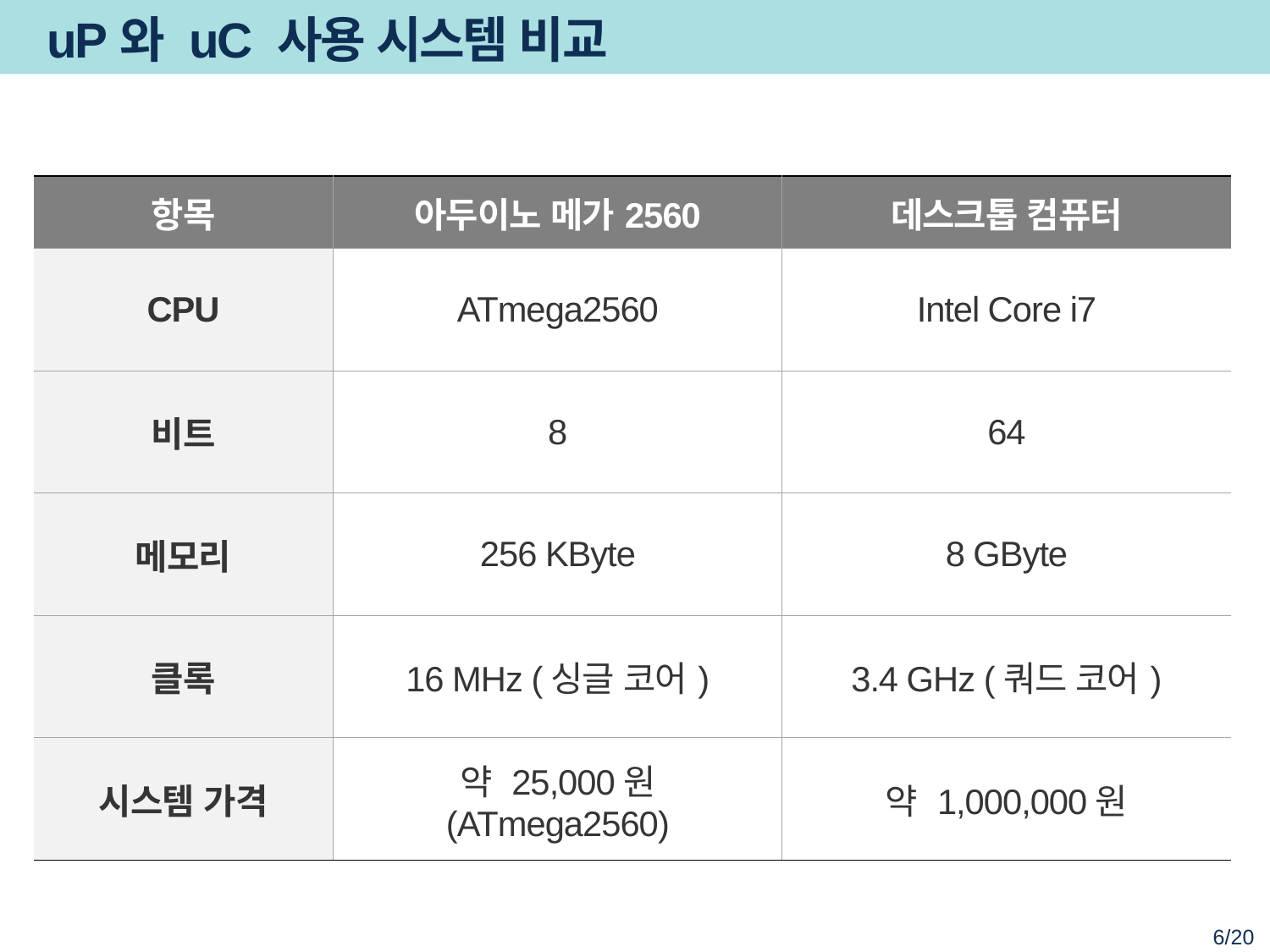

# uP와 uC 사용 시스템 비교
| 항목 | 아두이노 메가2560 | 데스크톱 컴퓨터 |
| --- | --- | --- |
| CPU | ATmega2560 | Intel Core i7 |
| 비트 | 8 | 64 |
| 메모리 | 256 KByte | 8 GByte |
| 클록 | 16 MHz (싱글 코어) | 3.4 GHz (쿼드 코어) |
| 시스템 가격 | 약 25,000원 (ATmega2560) | 약 1,000,000원 |